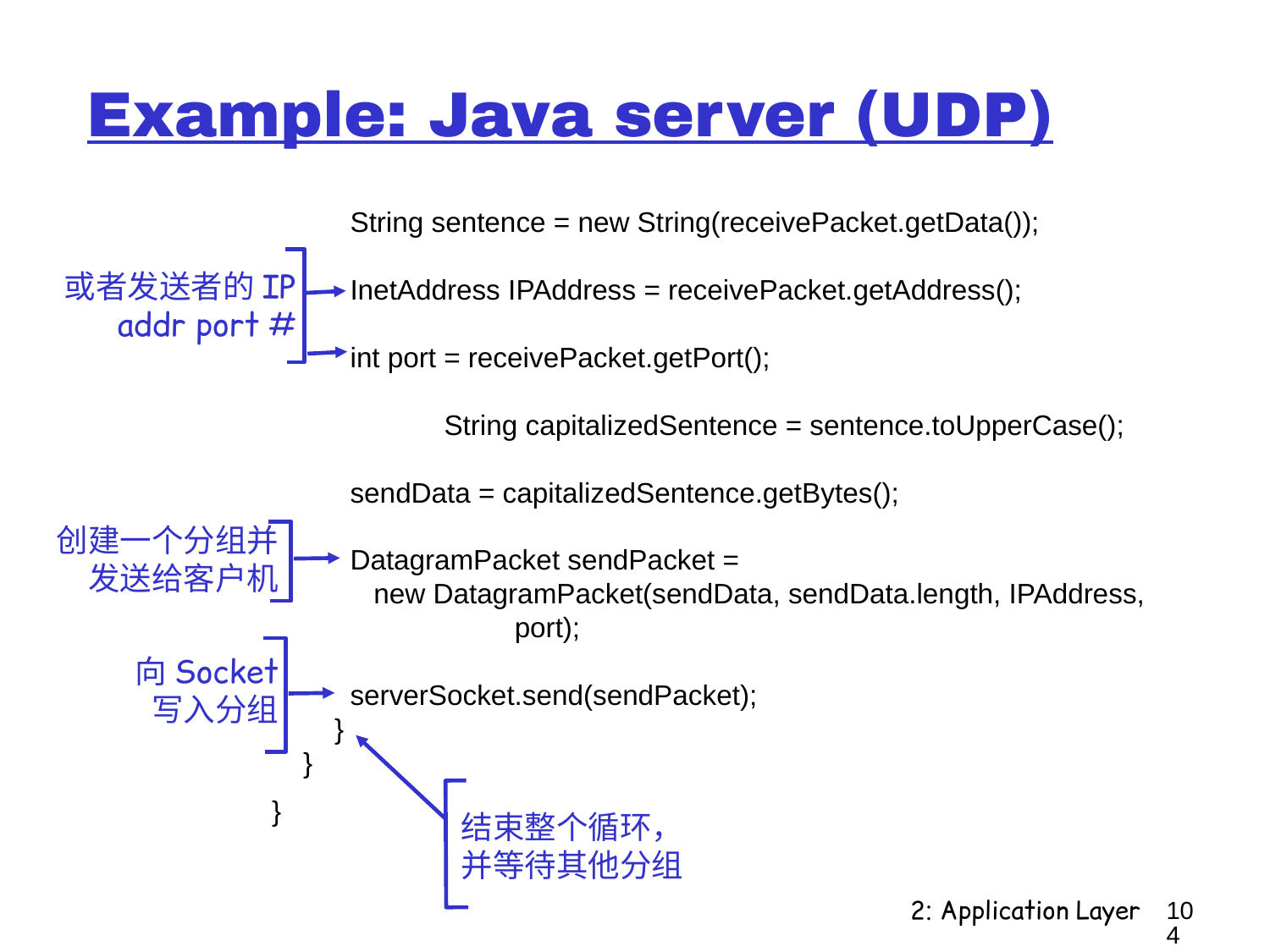

# Example: Java server (UDP)

          String sentence = new String(receivePacket.getData());

          InetAddress IPAddress = receivePacket.getAddress();

          int port = receivePacket.getPort();

                      String capitalizedSentence = sentence.toUpperCase();

          sendData = capitalizedSentence.getBytes();

          DatagramPacket sendPacket =
             new DatagramPacket(sendData, sendData.length, IPAddress,
                               port);

          serverSocket.send(sendPacket);
        }
    }
}

或者发送者的IP addr port #

创建一个分组并
发送给客户机

向Socket
写入分组

结束整个循环，
并等待其他分组
2: Application Layer
104